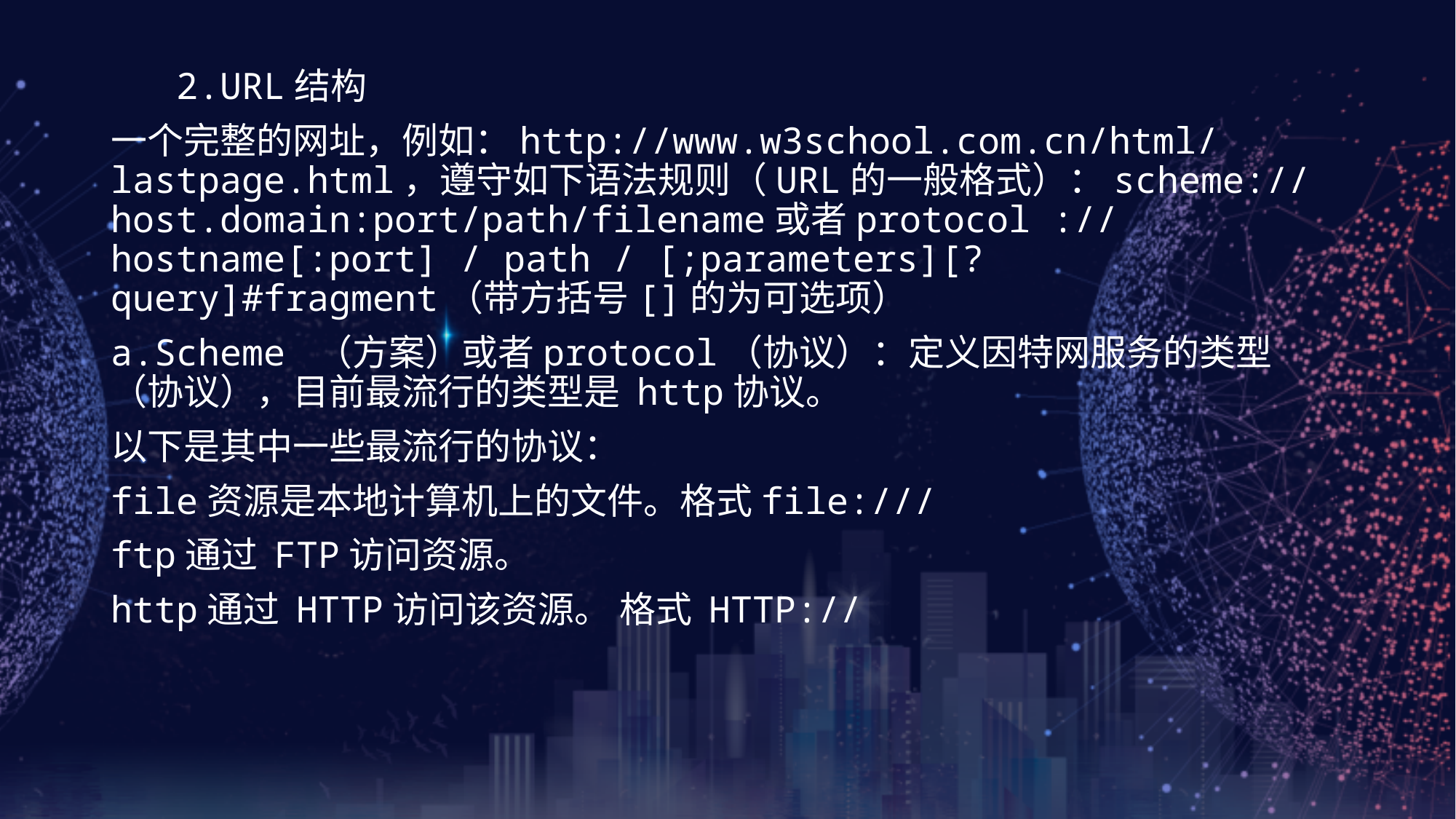

2.URL结构
一个完整的网址，例如：http://www.w3school.com.cn/html/lastpage.html，遵守如下语法规则（URL的一般格式）：scheme://host.domain:port/path/filename或者protocol :// hostname[:port] / path / [;parameters][?query]#fragment（带方括号[]的为可选项）
a.Scheme （方案）或者protocol（协议）：定义因特网服务的类型（协议），目前最流行的类型是 http协议。
以下是其中一些最流行的协议：
file资源是本地计算机上的文件。格式file:///
ftp通过 FTP访问资源。
http通过 HTTP访问该资源。 格式 HTTP://